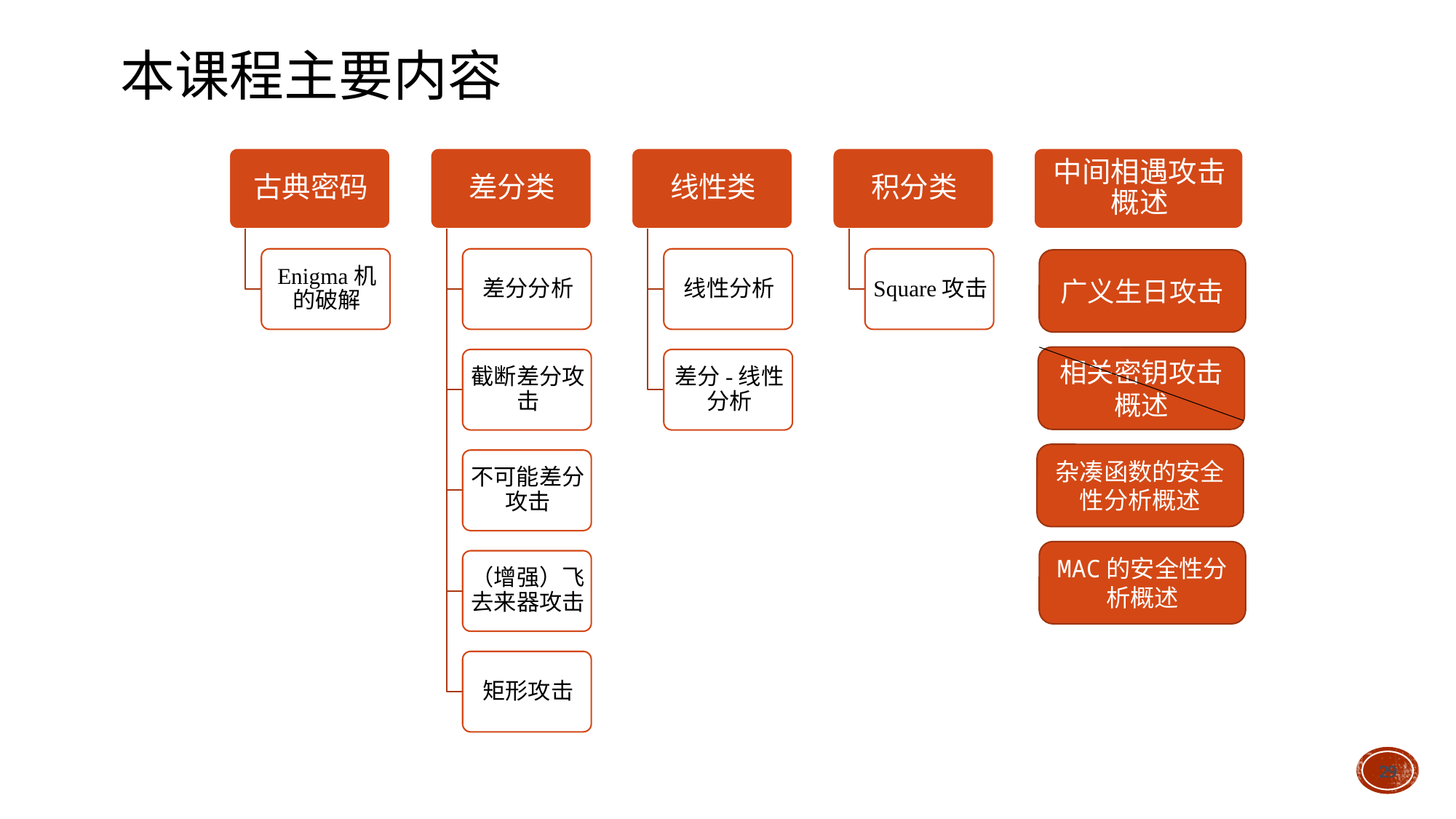

# 本课程主要内容
古典密码
Enigma机的破解
差分类
差分分析
截断差分攻击
不可能差分攻击
（增强）飞去来器攻击
矩形攻击
线性类
线性分析
差分-线性分析
积分类
Square攻击
中间相遇攻击概述
广义生日攻击
相关密钥攻击概述
杂凑函数的安全性分析概述
MAC的安全性分析概述
29